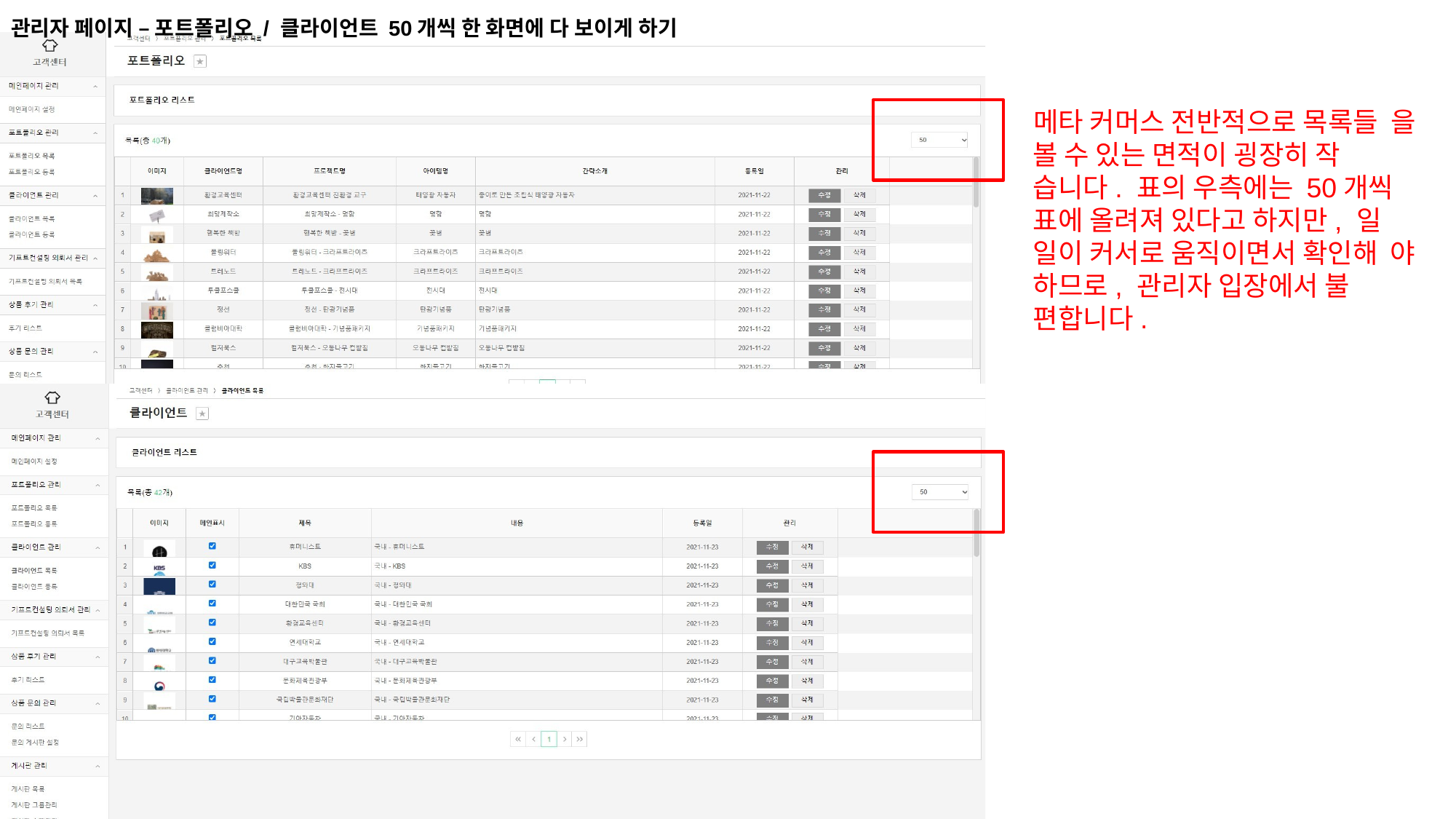

관리자 페이지 – 포트폴리오 / 클라이언트 50개씩 한 화면에 다 보이게 하기

메타 커머스 전반적으로 목록들  을 볼 수 있는 면적이 굉장히 작  습니다. 표의 우측에는 50개씩  표에 올려져 있다고 하지만, 일  일이 커서로 움직이면서 확인해  야 하므로, 관리자 입장에서 불  편합니다.